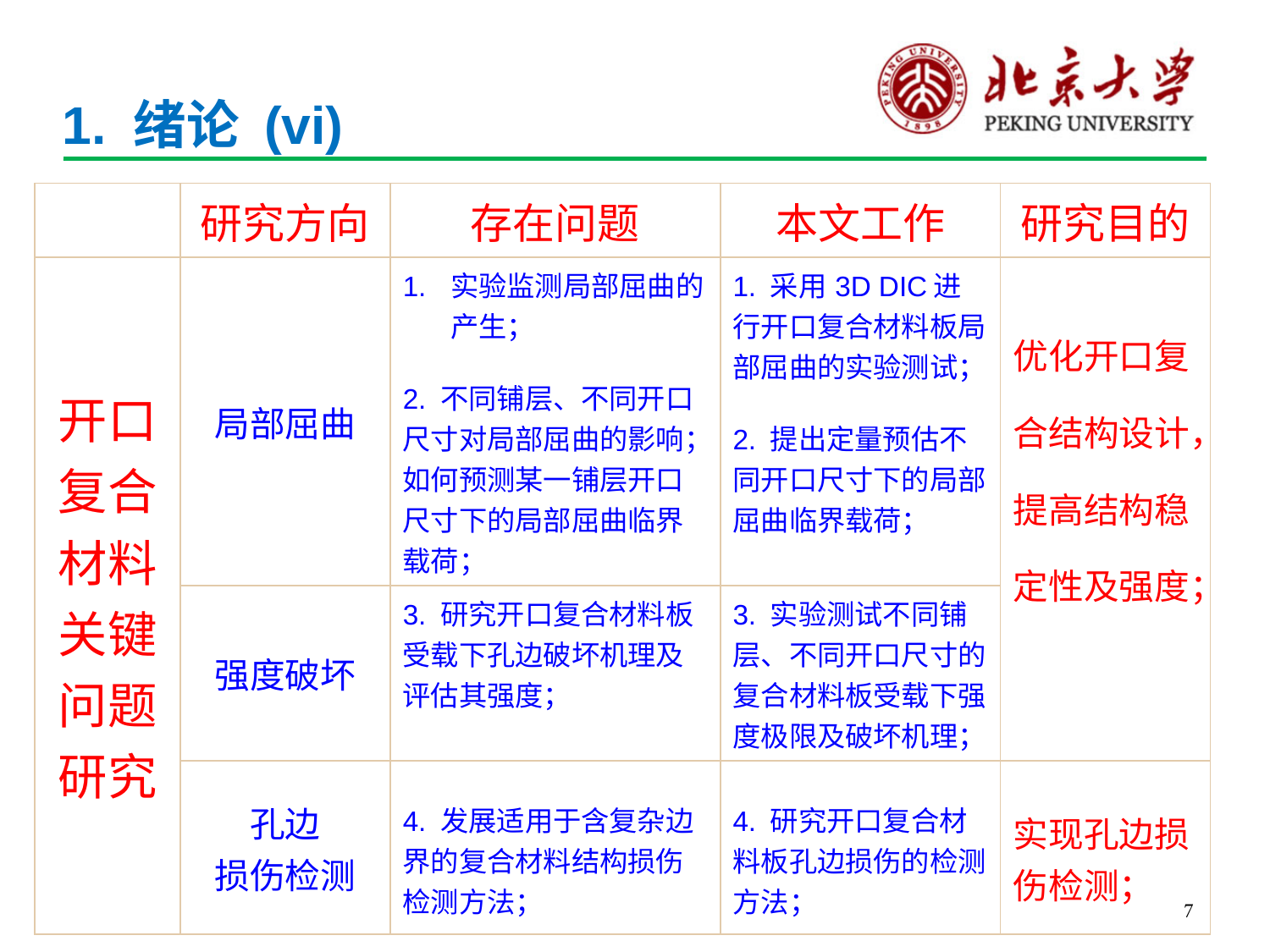

# 1. 绪论 (vi)
|  | 研究方向 | 存在问题 | 本文工作 | 研究目的 |
| --- | --- | --- | --- | --- |
| 开口复合材料关键问题研究 | 局部屈曲 | 实验监测局部屈曲的产生； 2. 不同铺层、不同开口尺寸对局部屈曲的影响；如何预测某一铺层开口尺寸下的局部屈曲临界载荷； | 1. 采用3D DIC进行开口复合材料板局部屈曲的实验测试； 2. 提出定量预估不同开口尺寸下的局部屈曲临界载荷； | 优化开口复合结构设计，提高结构稳定性及强度； |
|  | 强度破坏 | 3. 研究开口复合材料板受载下孔边破坏机理及评估其强度； | 3. 实验测试不同铺层、不同开口尺寸的复合材料板受载下强度极限及破坏机理； |  |
|  | 孔边 损伤检测 | 4. 发展适用于含复杂边界的复合材料结构损伤检测方法； | 4. 研究开口复合材料板孔边损伤的检测方法； | 实现孔边损伤检测； |
7